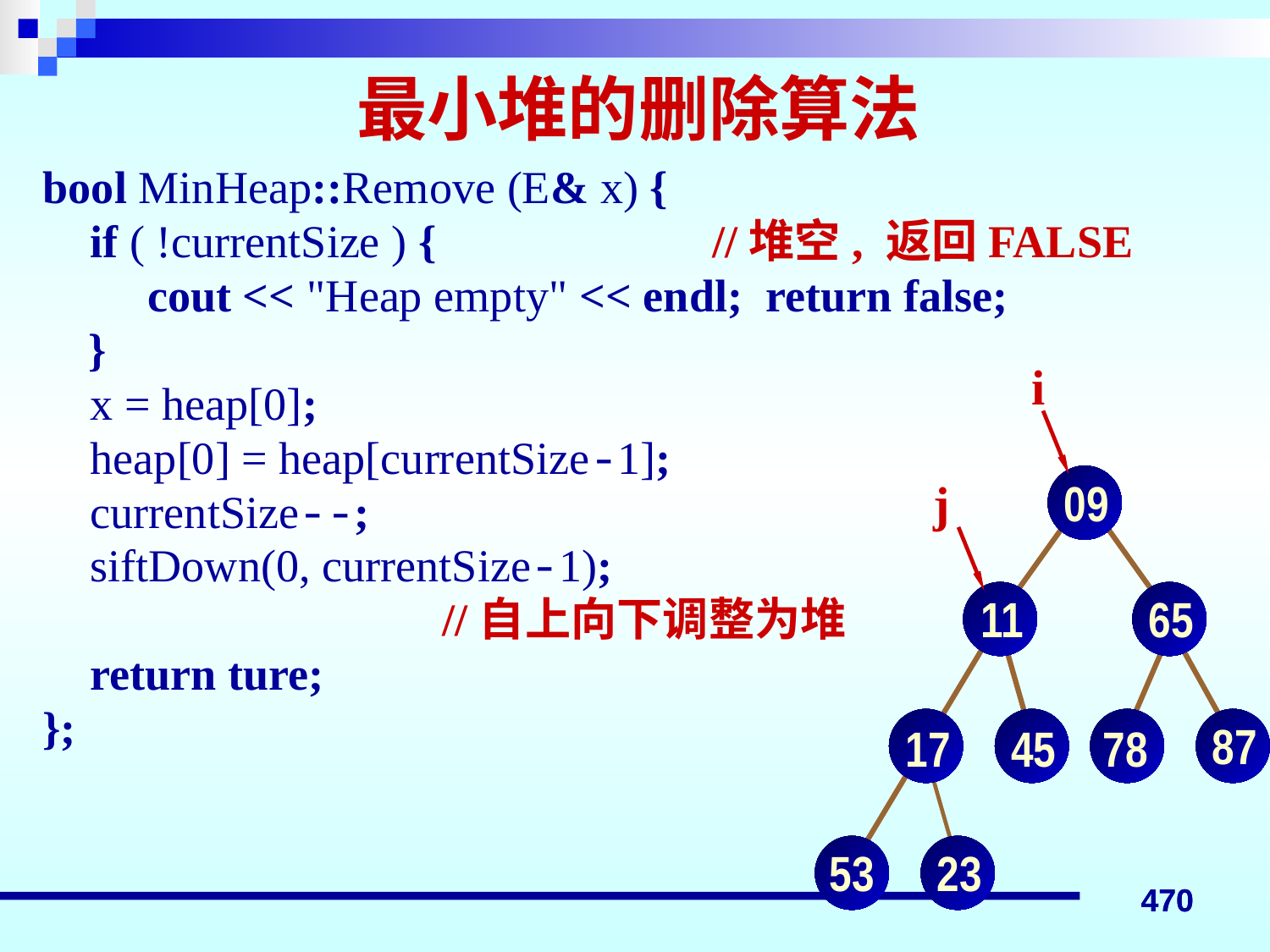

# 最小堆的删除算法
bool MinHeap::Remove (E& x) {
	if ( !currentSize ) {		          //堆空, 返回FALSE
	     cout << "Heap empty" << endl;  return false;
    }
	x = heap[0];
	heap[0] = heap[currentSize-1];
	currentSize--;
	siftDown(0, currentSize-1);
                                   //自上向下调整为堆
	return ture;
};
i

j

09

11

65

87
17
45
78

53

23
470
470